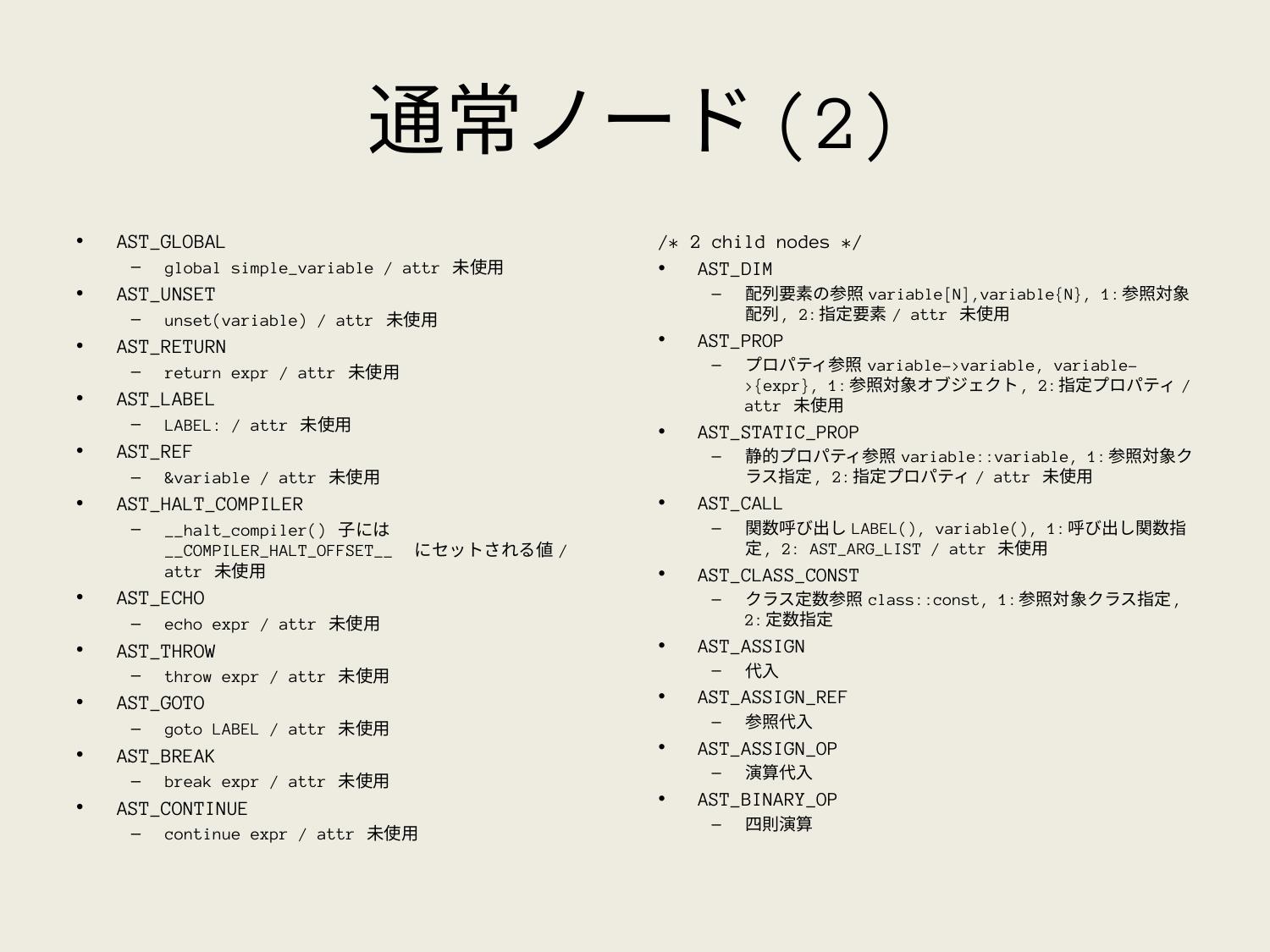

# 通常ノード(2)
AST_GLOBAL
global simple_variable / attr 未使用
AST_UNSET
unset(variable) / attr 未使用
AST_RETURN
return expr / attr 未使用
AST_LABEL
LABEL: / attr 未使用
AST_REF
&variable / attr 未使用
AST_HALT_COMPILER
__halt_compiler() 子には __COMPILER_HALT_OFFSET__  にセットされる値 / attr 未使用
AST_ECHO
echo expr / attr 未使用
AST_THROW
throw expr / attr 未使用
AST_GOTO
goto LABEL / attr 未使用
AST_BREAK
break expr / attr 未使用
AST_CONTINUE
continue expr / attr 未使用
/* 2 child nodes */
AST_DIM
配列要素の参照 variable[N],variable{N}, 1:参照対象配列, 2:指定要素 / attr 未使用
AST_PROP
プロパティ参照 variable->variable, variable->{expr}, 1:参照対象オブジェクト, 2:指定プロパティ / attr 未使用
AST_STATIC_PROP
静的プロパティ参照 variable::variable, 1:参照対象クラス指定, 2:指定プロパティ / attr 未使用
AST_CALL
関数呼び出し LABEL(), variable(), 1:呼び出し関数指定, 2: AST_ARG_LIST / attr 未使用
AST_CLASS_CONST
クラス定数参照 class::const, 1:参照対象クラス指定, 2:定数指定
AST_ASSIGN
代入
AST_ASSIGN_REF
参照代入
AST_ASSIGN_OP
演算代入
AST_BINARY_OP
四則演算